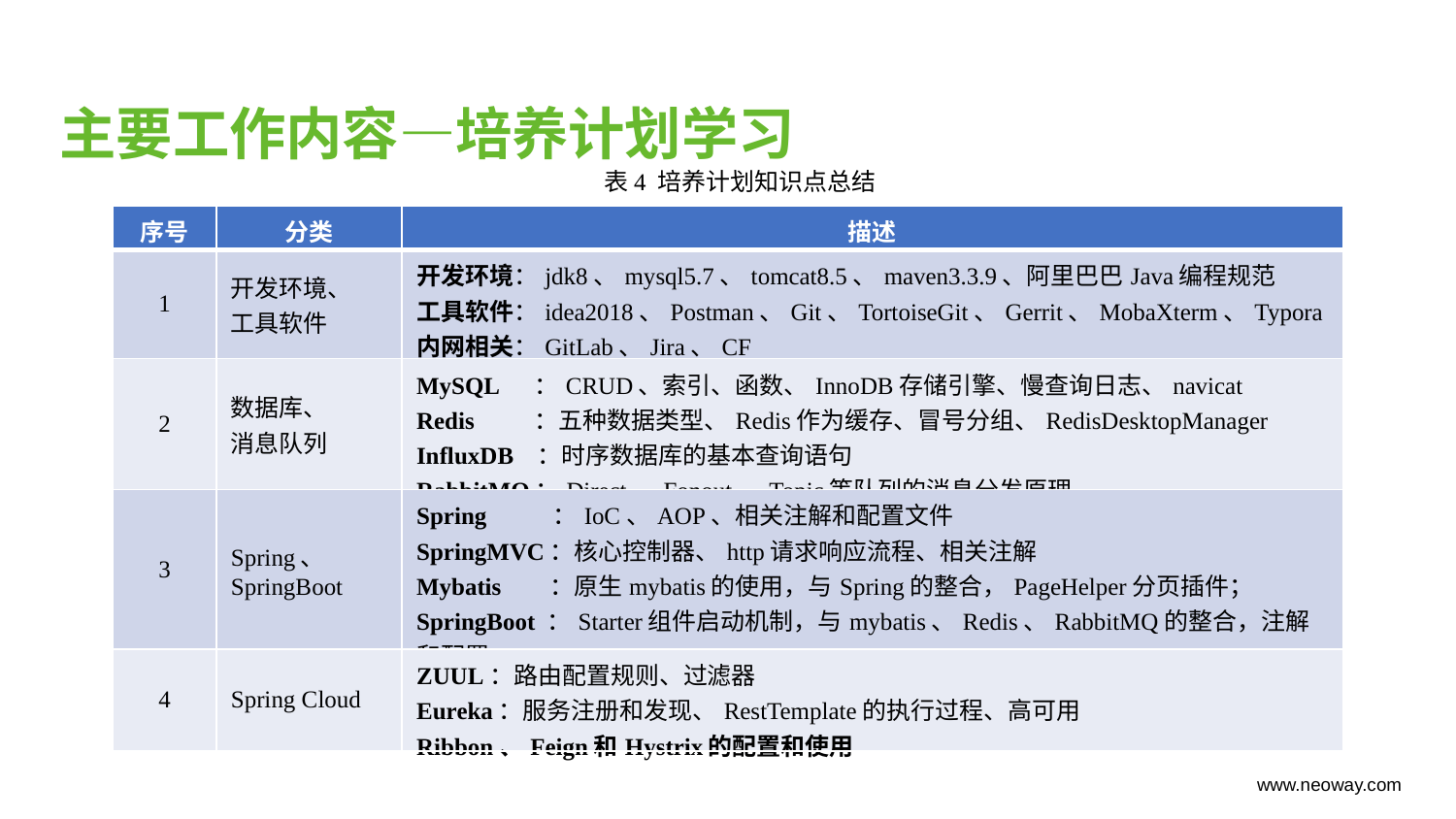

主要工作内容—培养计划学习
表4 培养计划知识点总结
| 序号 | 分类 | 描述 |
| --- | --- | --- |
| 1 | 开发环境、 工具软件 | 开发环境：jdk8、mysql5.7、tomcat8.5、maven3.3.9、阿里巴巴Java编程规范 工具软件：idea2018、Postman、Git、TortoiseGit、Gerrit、MobaXterm、Typora 内网相关：GitLab、Jira、CF |
| 2 | 数据库、 消息队列 | MySQL ：CRUD、索引、函数、InnoDB存储引擎、慢查询日志、navicat Redis ：五种数据类型、Redis作为缓存、冒号分组、RedisDesktopManager InfluxDB ：时序数据库的基本查询语句 RabbitMQ：Direct、Fonout、Topic等队列的消息分发原理 |
| 3 | Spring、 SpringBoot | Spring ：IoC、AOP、相关注解和配置文件 SpringMVC：核心控制器、http请求响应流程、相关注解 Mybatis ：原生mybatis的使用，与Spring的整合，PageHelper分页插件； SpringBoot ：Starter组件启动机制，与mybatis、Redis、RabbitMQ的整合，注解和配置 |
| 4 | Spring Cloud | ZUUL：路由配置规则、过滤器 Eureka：服务注册和发现、RestTemplate的执行过程、高可用 Ribbon、Feign和Hystrix的配置和使用 |